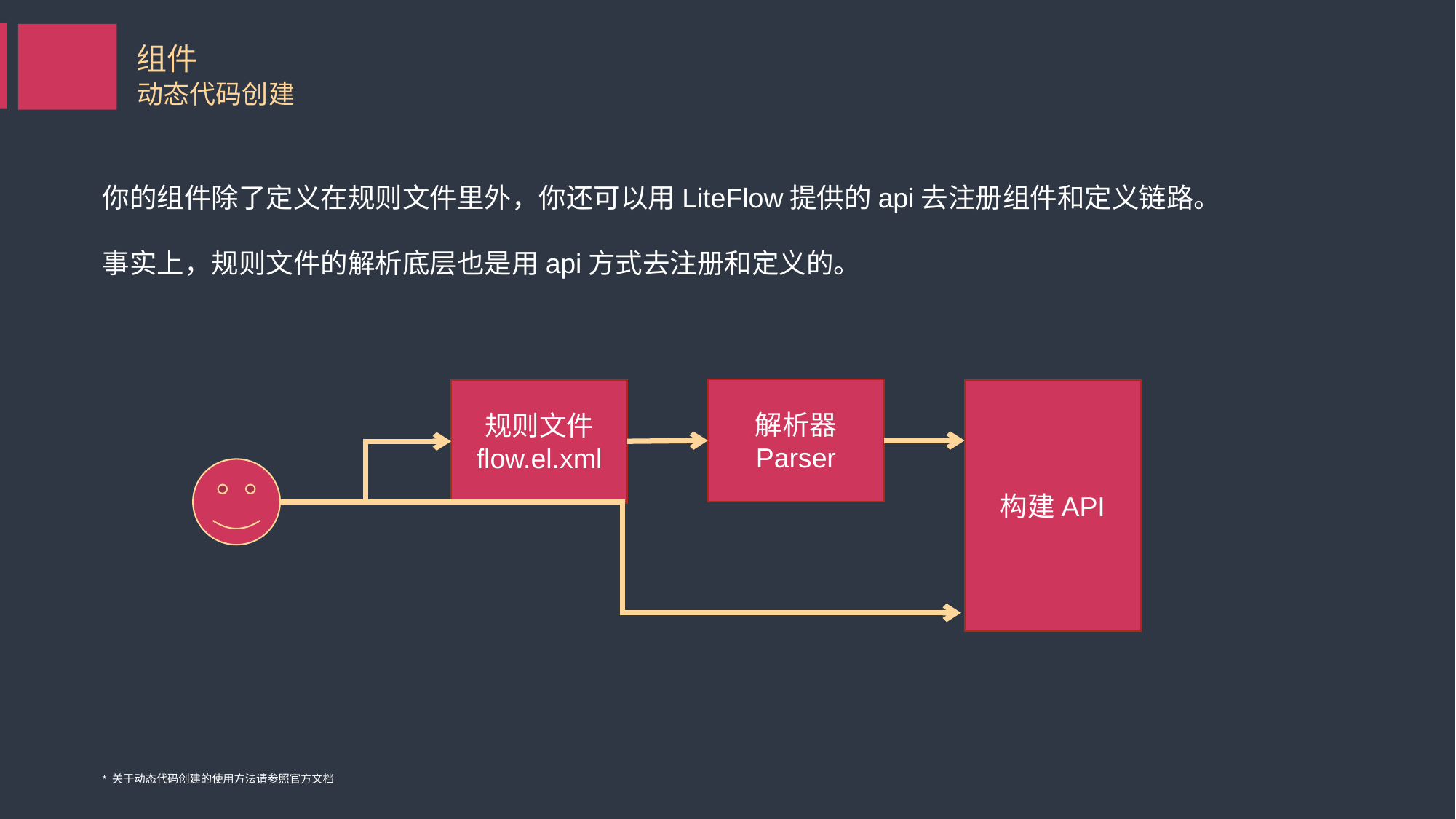

组件
动态代码创建
你的组件除了定义在规则文件里外，你还可以用LiteFlow提供的api去注册组件和定义链路。

事实上，规则文件的解析底层也是用api方式去注册和定义的。
解析器
Parser
规则文件
flow.el.xml
构建API

* 关于动态代码创建的使用方法请参照官方文档